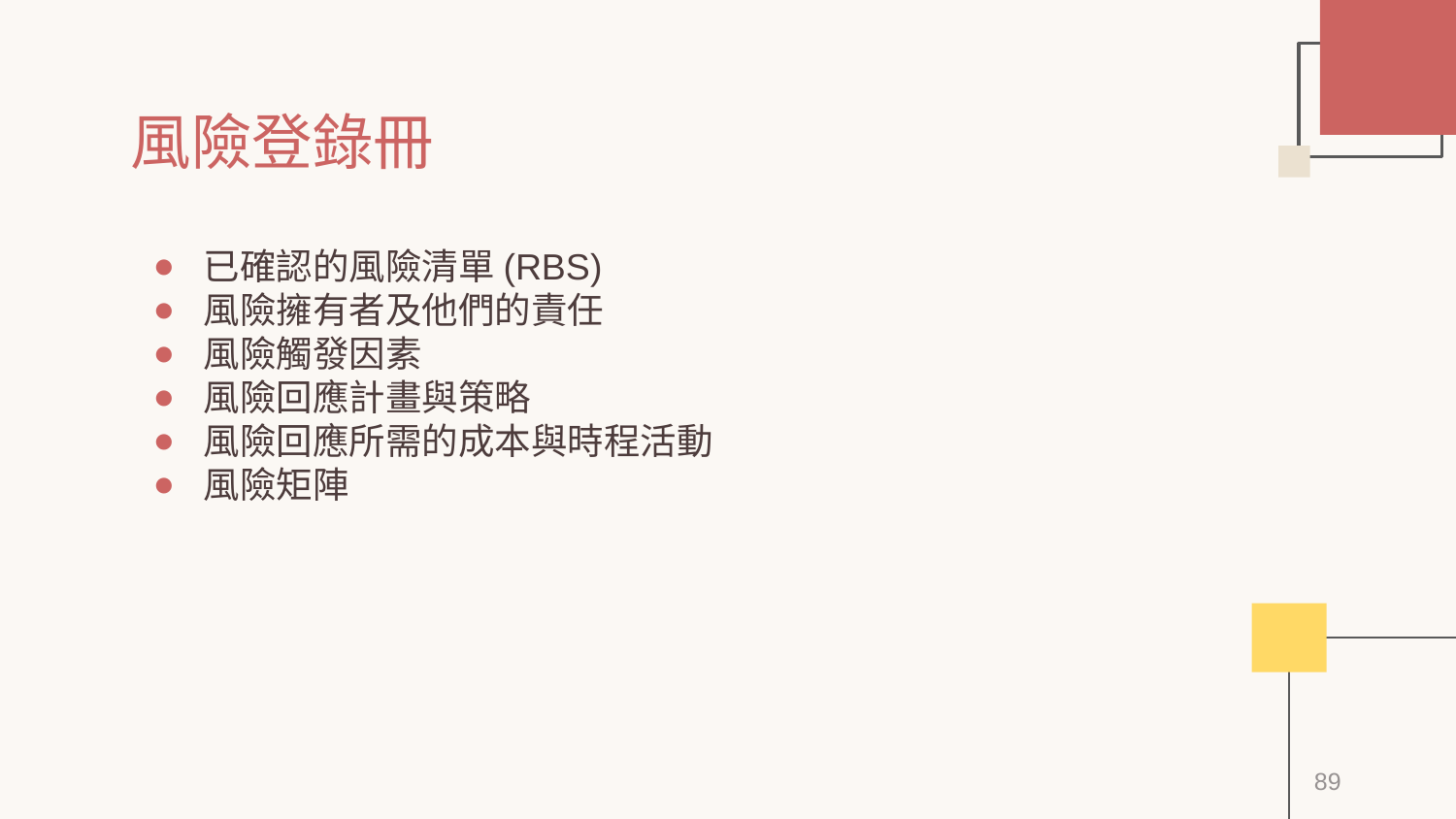

# 風險登錄冊
已確認的風險清單(RBS)
風險擁有者及他們的責任
風險觸發因素
風險回應計畫與策略
風險回應所需的成本與時程活動
風險矩陣
89